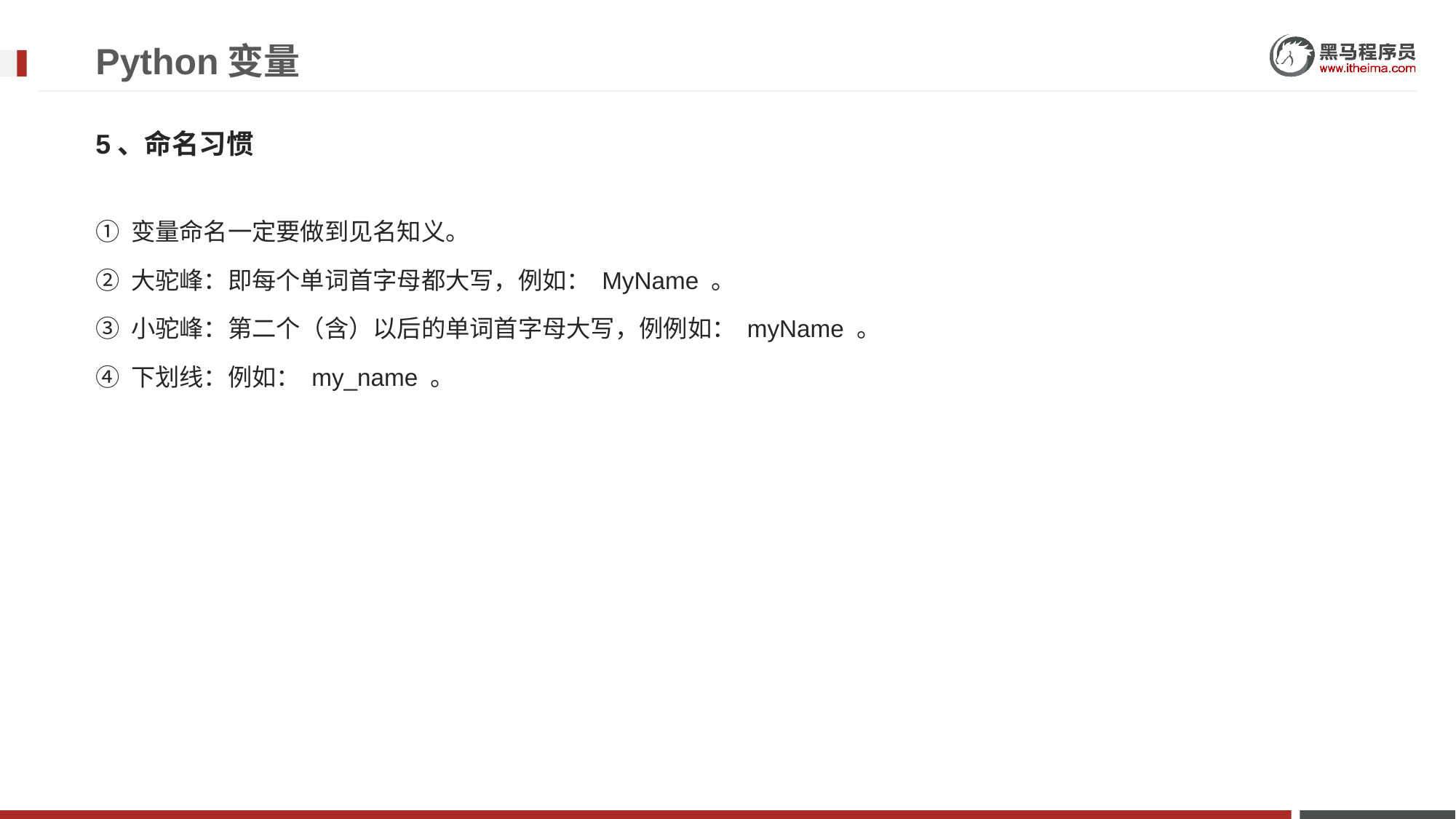

# Python变量
5、命名习惯
① 变量命名一定要做到见名知义。
② 大驼峰：即每个单词首字母都大写，例如： MyName 。
③ 小驼峰：第二个（含）以后的单词首字母大写，例例如： myName 。
④ 下划线：例如： my_name 。